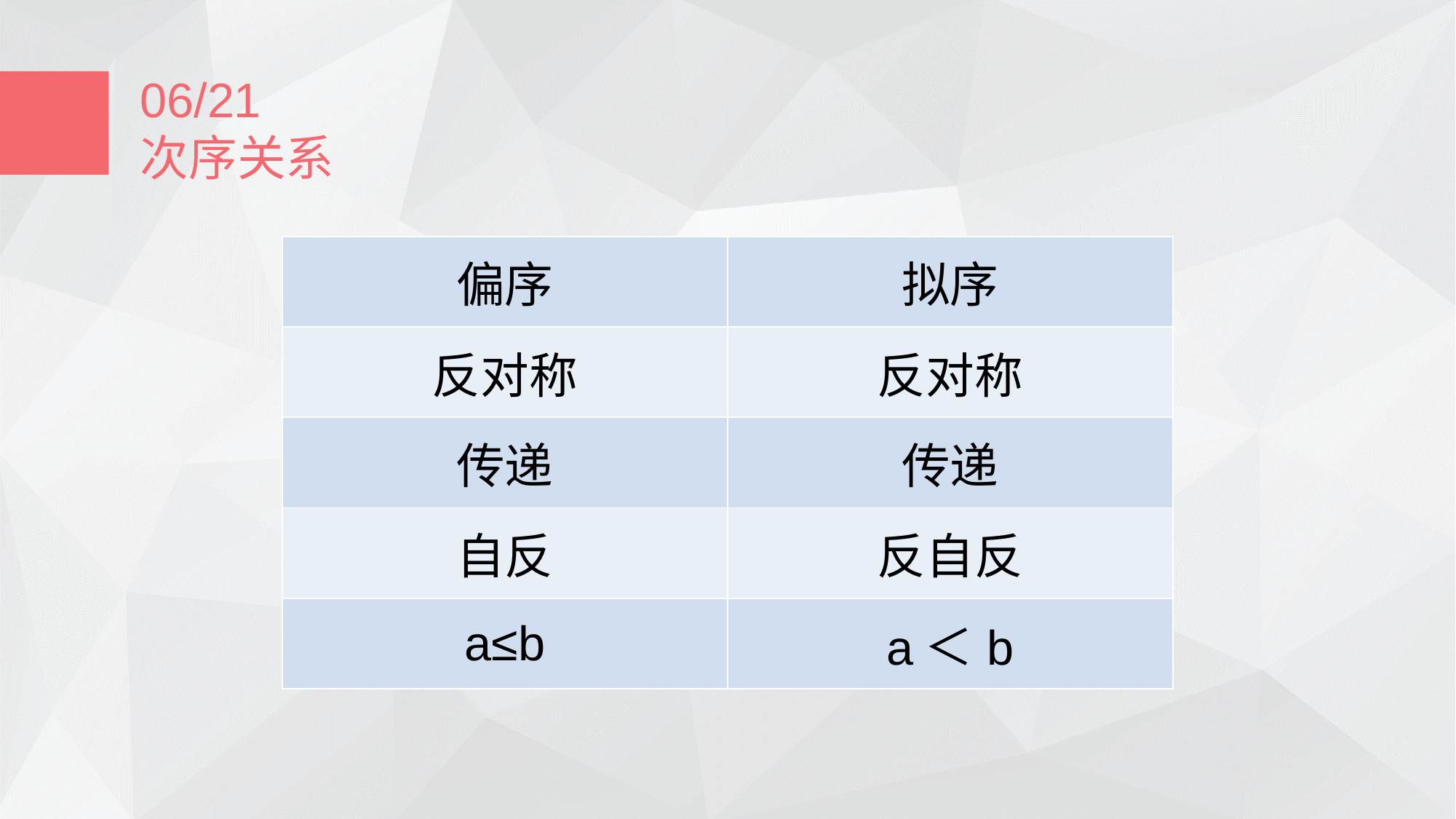

06/21
次序关系

| 偏序 | 拟序 |
| --- | --- |
| 反对称 | 反对称 |
| 传递 | 传递 |
| 自反 | 反自反 |
| a≤b | a＜b |